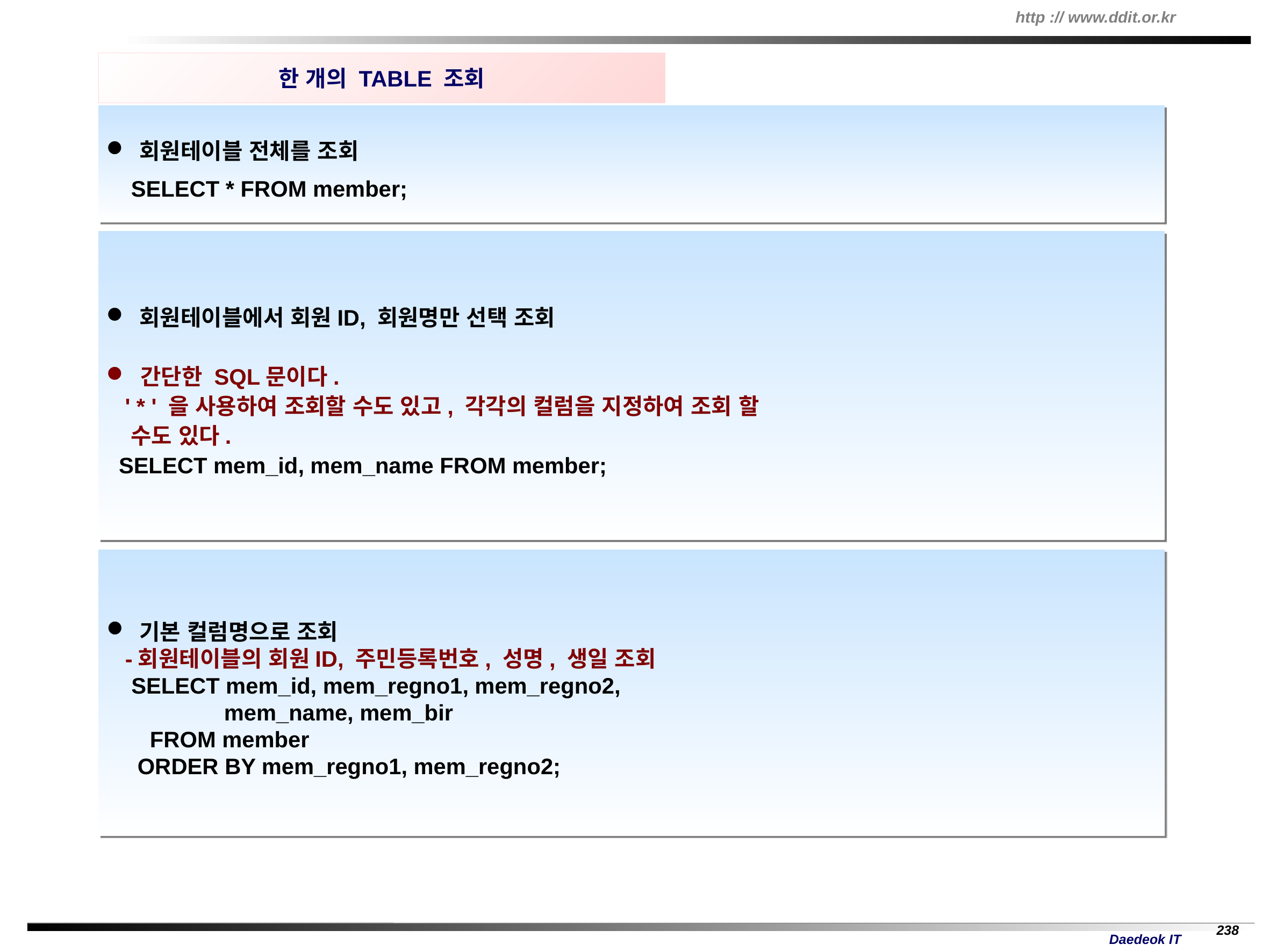

한 개의 TABLE 조회
 회원테이블 전체를 조회
    SELECT * FROM member;
 회원테이블에서 회원ID, 회원명만 선택 조회

 간단한 SQL문이다.
   ' * ' 을 사용하여 조회할 수도 있고, 각각의 컬럼을 지정하여 조회 할
   수도 있다.
  SELECT mem_id, mem_name FROM member;
 기본 컬럼명으로 조회
   -회원테이블의 회원ID, 주민등록번호, 성명, 생일 조회
    SELECT mem_id, mem_regno1, mem_regno2,
                   mem_name, mem_bir
       FROM member
     ORDER BY mem_regno1, mem_regno2;